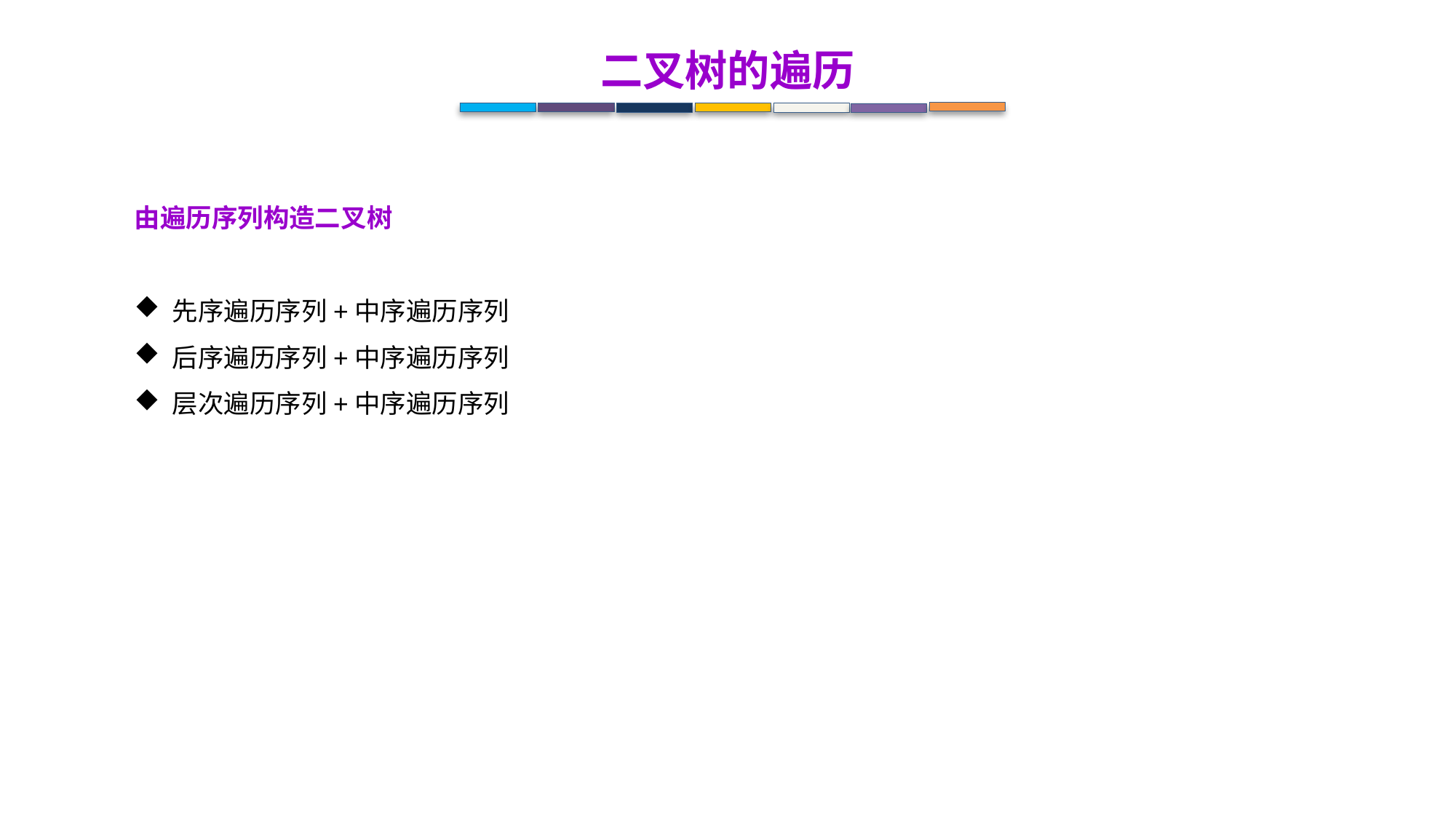

二叉树的遍历

由遍历序列构造二叉树

 先序遍历序列+中序遍历序列
 后序遍历序列+中序遍历序列
 层次遍历序列+中序遍历序列